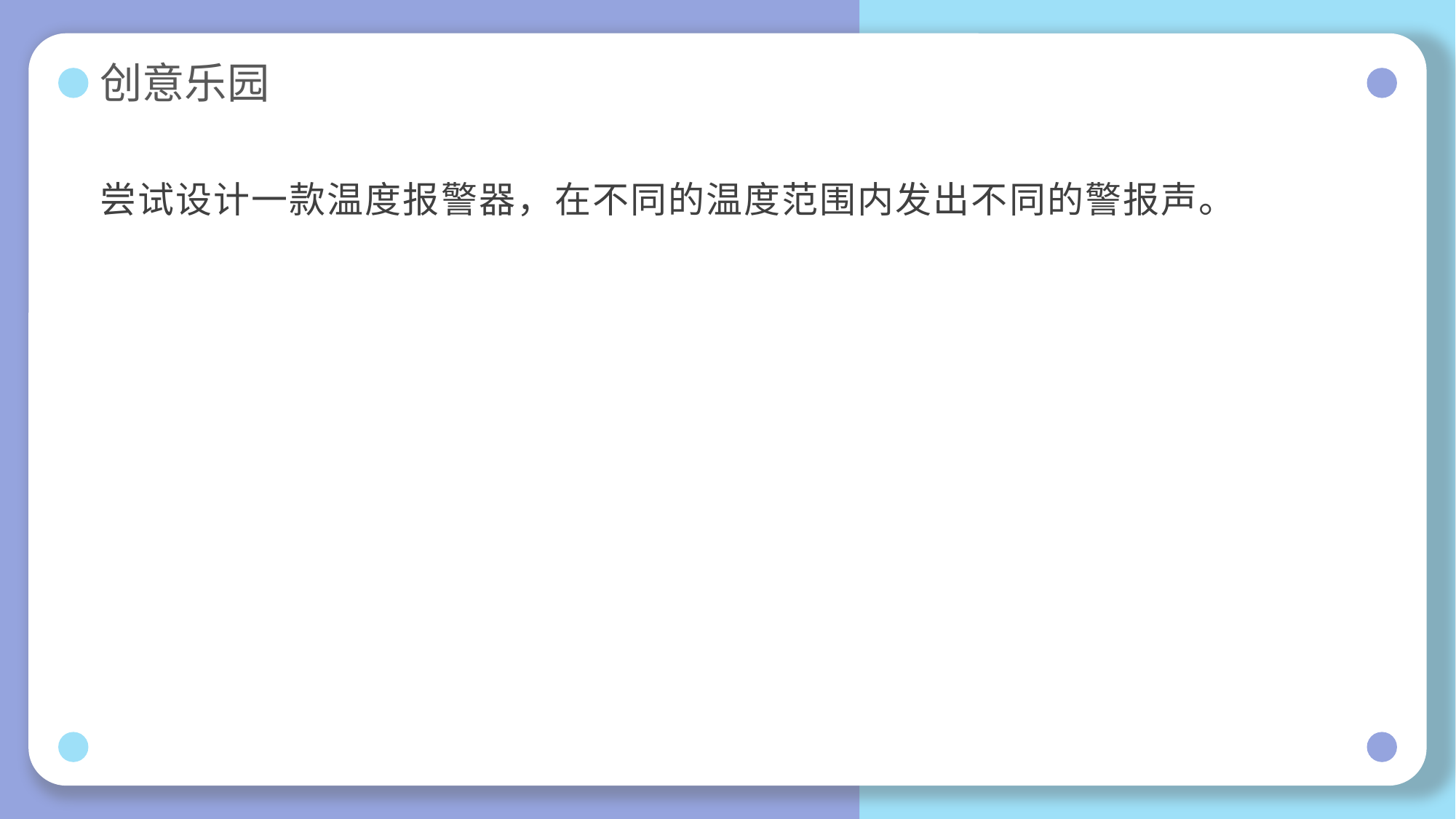

# 创意乐园
尝试设计一款温度报警器，在不同的温度范围内发出不同的警报声。